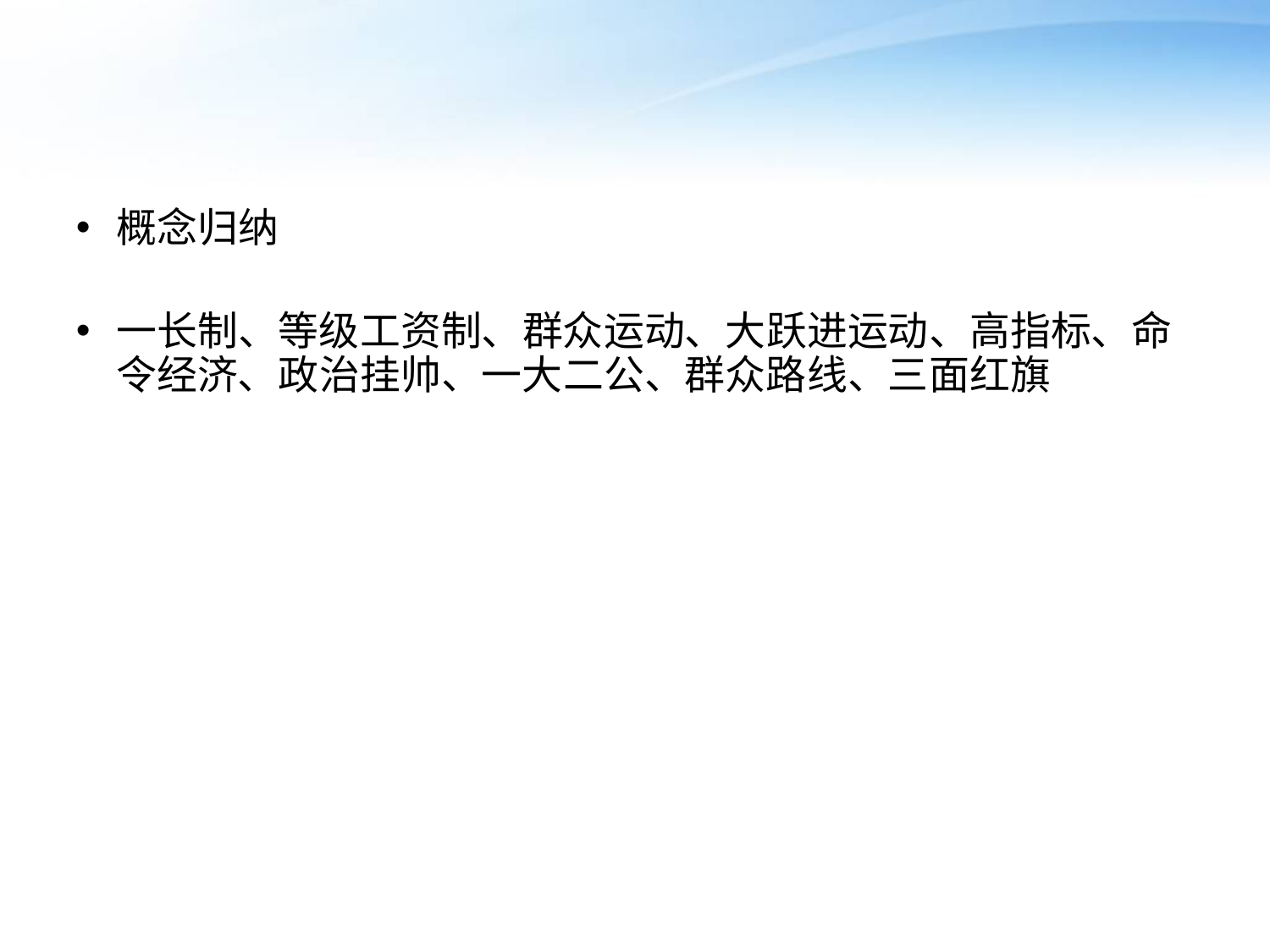

#
概念归纳

一长制、等级工资制、群众运动、大跃进运动、高指标、命令经济、政治挂帅、一大二公、群众路线、三面红旗